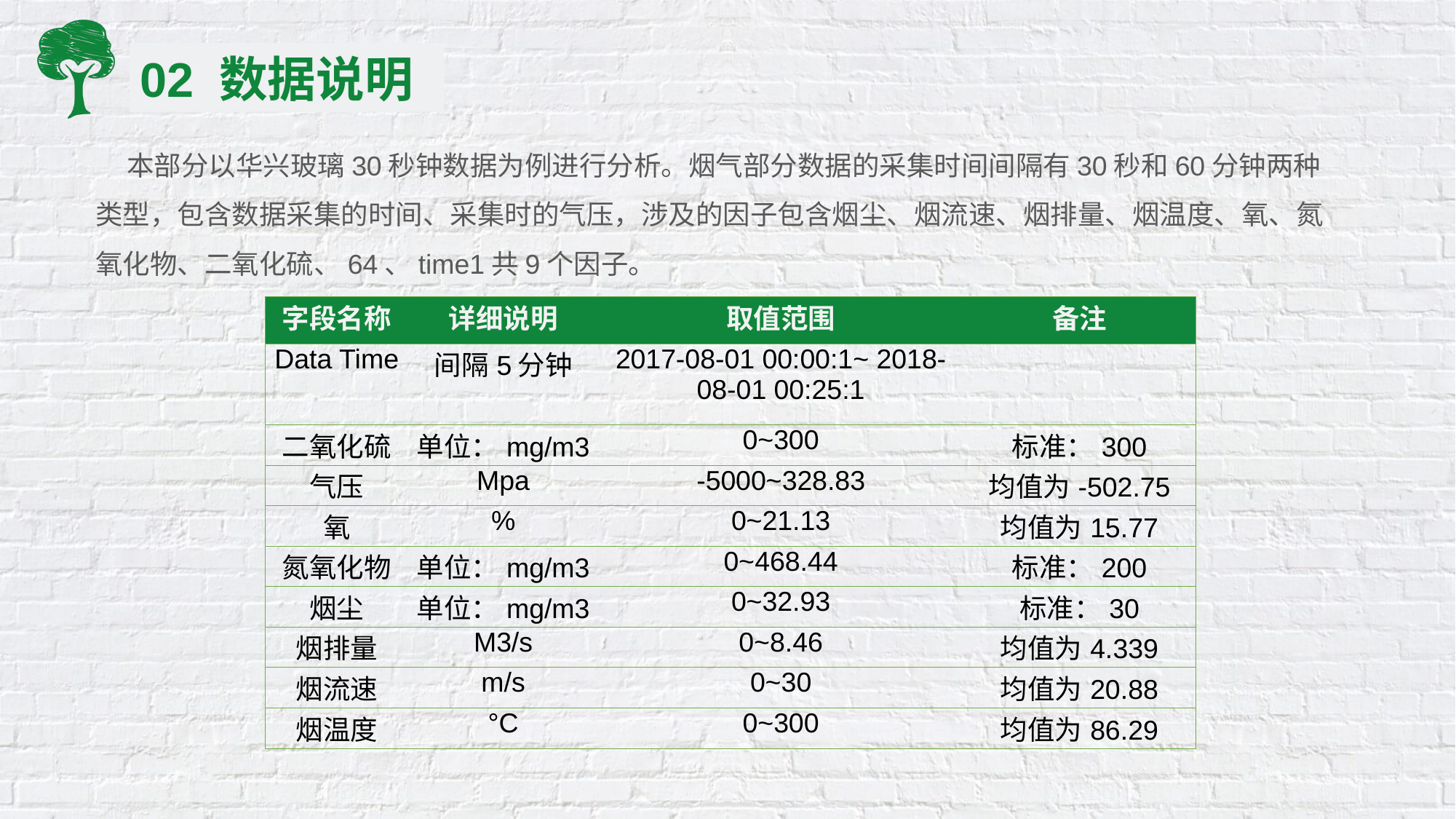

02 数据说明
    本部分以华兴玻璃30秒钟数据为例进行分析。烟气部分数据的采集时间间隔有30秒和60分钟两种类型，包含数据采集的时间、采集时的气压，涉及的因子包含烟尘、烟流速、烟排量、烟温度、氧、氮氧化物、二氧化硫、64、time1共9个因子。
| 字段名称 | 详细说明 | 取值范围 | 备注 |
| --- | --- | --- | --- |
| Data Time | 间隔5分钟 | 2017-08-01 00:00:1~ 2018-08-01 00:25:1 |  |
| 二氧化硫 | 单位：mg/m3 | 0~300 | 标准：300 |
| 气压 | Mpa | -5000~328.83 | 均值为-502.75 |
| 氧 | % | 0~21.13 | 均值为15.77 |
| 氮氧化物 | 单位：mg/m3 | 0~468.44 | 标准：200 |
| 烟尘 | 单位：mg/m3 | 0~32.93 | 标准：30 |
| 烟排量 | M3/s | 0~8.46 | 均值为4.339 |
| 烟流速 | m/s | 0~30 | 均值为20.88 |
| 烟温度 | °C | 0~300 | 均值为86.29 |